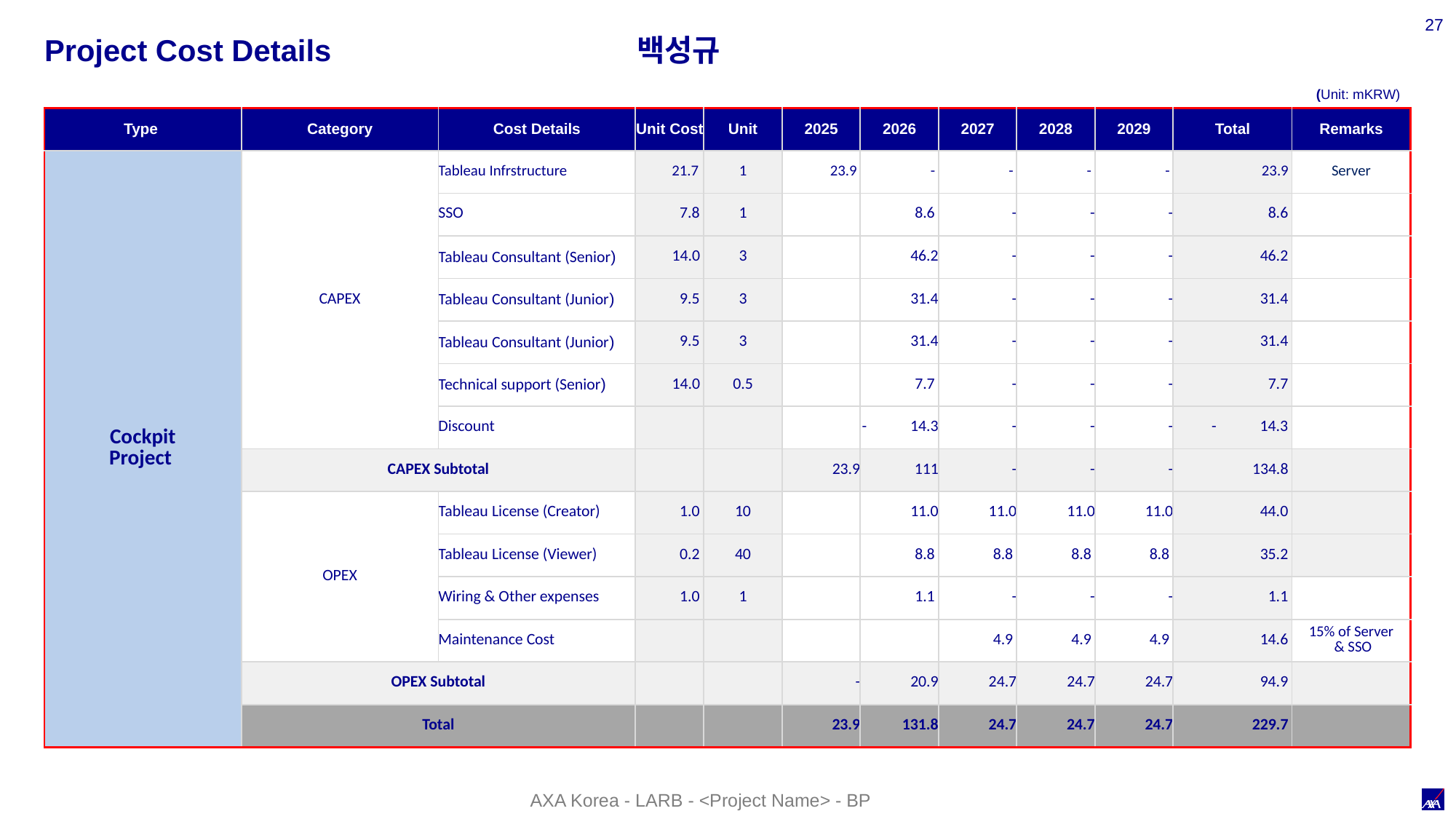

27
백성규
Project Cost Details
(Unit: mKRW)
| Type | Category | Cost Details | Unit Cost | Unit | 2025 | 2026 | 2027 | 2028 | 2029 | Total | Remarks |
| --- | --- | --- | --- | --- | --- | --- | --- | --- | --- | --- | --- |
| Cockpit Project | CAPEX | Tableau Infrstructure | 21.7 | 1 | 23.9 | - | - | - | - | 23.9 | Server |
|  |  | SSO | 7.8 | 1 |  | 8.6 | - | - | - | 8.6 |  |
|  |  | Tableau Consultant (Senior) | 14.0 | 3 |  | 46.2 | - | - | - | 46.2 |  |
|  |  | Tableau Consultant (Junior) | 9.5 | 3 |  | 31.4 | - | - | - | 31.4 |  |
|  |  | Tableau Consultant (Junior) | 9.5 | 3 |  | 31.4 | - | - | - | 31.4 |  |
|  |  | Technical support (Senior) | 14.0 | 0.5 |  | 7.7 | - | - | - | 7.7 |  |
|  |  | Discount |  |  |  | - 14.3 | - | - | - | - 14.3 |  |
|  | CAPEX Subtotal |  |  |  | 23.9 | 111 | - | - | - | 134.8 |  |
|  | OPEX | Tableau License (Creator) | 1.0 | 10 |  | 11.0 | 11.0 | 11.0 | 11.0 | 44.0 |  |
|  |  | Tableau License (Viewer) | 0.2 | 40 |  | 8.8 | 8.8 | 8.8 | 8.8 | 35.2 |  |
|  |  | Wiring & Other expenses | 1.0 | 1 |  | 1.1 | - | - | - | 1.1 |  |
|  |  | Maintenance Cost |  |  |  |  | 4.9 | 4.9 | 4.9 | 14.6 | 15% of Server & SSO |
|  | OPEX Subtotal |  |  |  | - | 20.9 | 24.7 | 24.7 | 24.7 | 94.9 |  |
|  | Total |  |  |  | 23.9 | 131.8 | 24.7 | 24.7 | 24.7 | 229.7 |  |